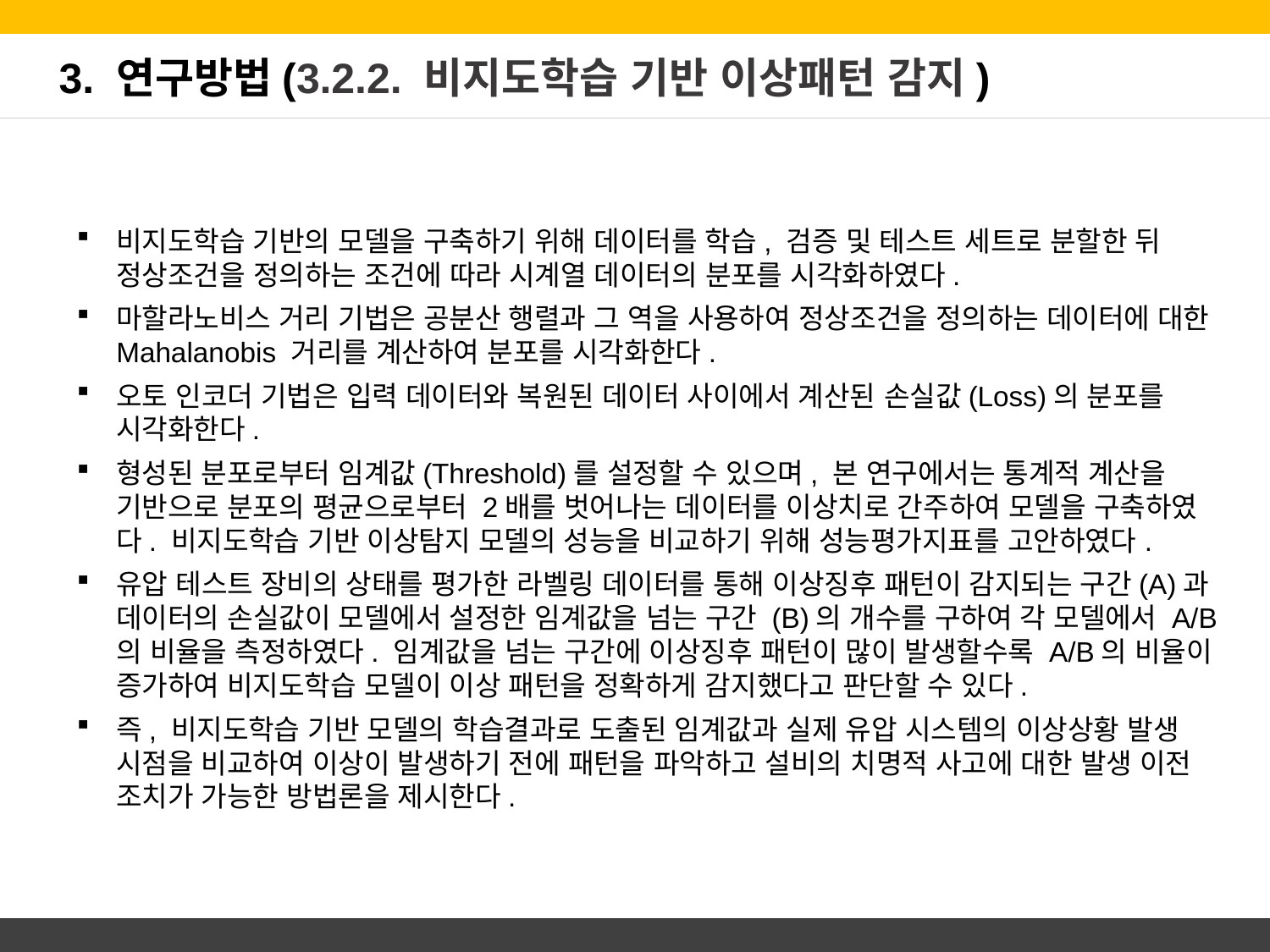

# 3. 연구방법(3.2.2. 비지도학습 기반 이상패턴 감지)

비지도학습 기반의 모델을 구축하기 위해 데이터를 학습, 검증 및 테스트 세트로 분할한 뒤 정상조건을 정의하는 조건에 따라 시계열 데이터의 분포를 시각화하였다.
마할라노비스 거리 기법은 공분산 행렬과 그 역을 사용하여 정상조건을 정의하는 데이터에 대한 Mahalanobis 거리를 계산하여 분포를 시각화한다.
오토 인코더 기법은 입력 데이터와 복원된 데이터 사이에서 계산된 손실값(Loss)의 분포를 시각화한다.
형성된 분포로부터 임계값(Threshold)를 설정할 수 있으며, 본 연구에서는 통계적 계산을 기반으로 분포의 평균으로부터 2배를 벗어나는 데이터를 이상치로 간주하여 모델을 구축하였다. 비지도학습 기반 이상탐지 모델의 성능을 비교하기 위해 성능평가지표를 고안하였다.
유압 테스트 장비의 상태를 평가한 라벨링 데이터를 통해 이상징후 패턴이 감지되는 구간(A)과 데이터의 손실값이 모델에서 설정한 임계값을 넘는 구간 (B)의 개수를 구하여 각 모델에서 A/B의 비율을 측정하였다. 임계값을 넘는 구간에 이상징후 패턴이 많이 발생할수록 A/B의 비율이 증가하여 비지도학습 모델이 이상 패턴을 정확하게 감지했다고 판단할 수 있다.
즉, 비지도학습 기반 모델의 학습결과로 도출된 임계값과 실제 유압 시스템의 이상상황 발생 시점을 비교하여 이상이 발생하기 전에 패턴을 파악하고 설비의 치명적 사고에 대한 발생 이전 조치가 가능한 방법론을 제시한다.